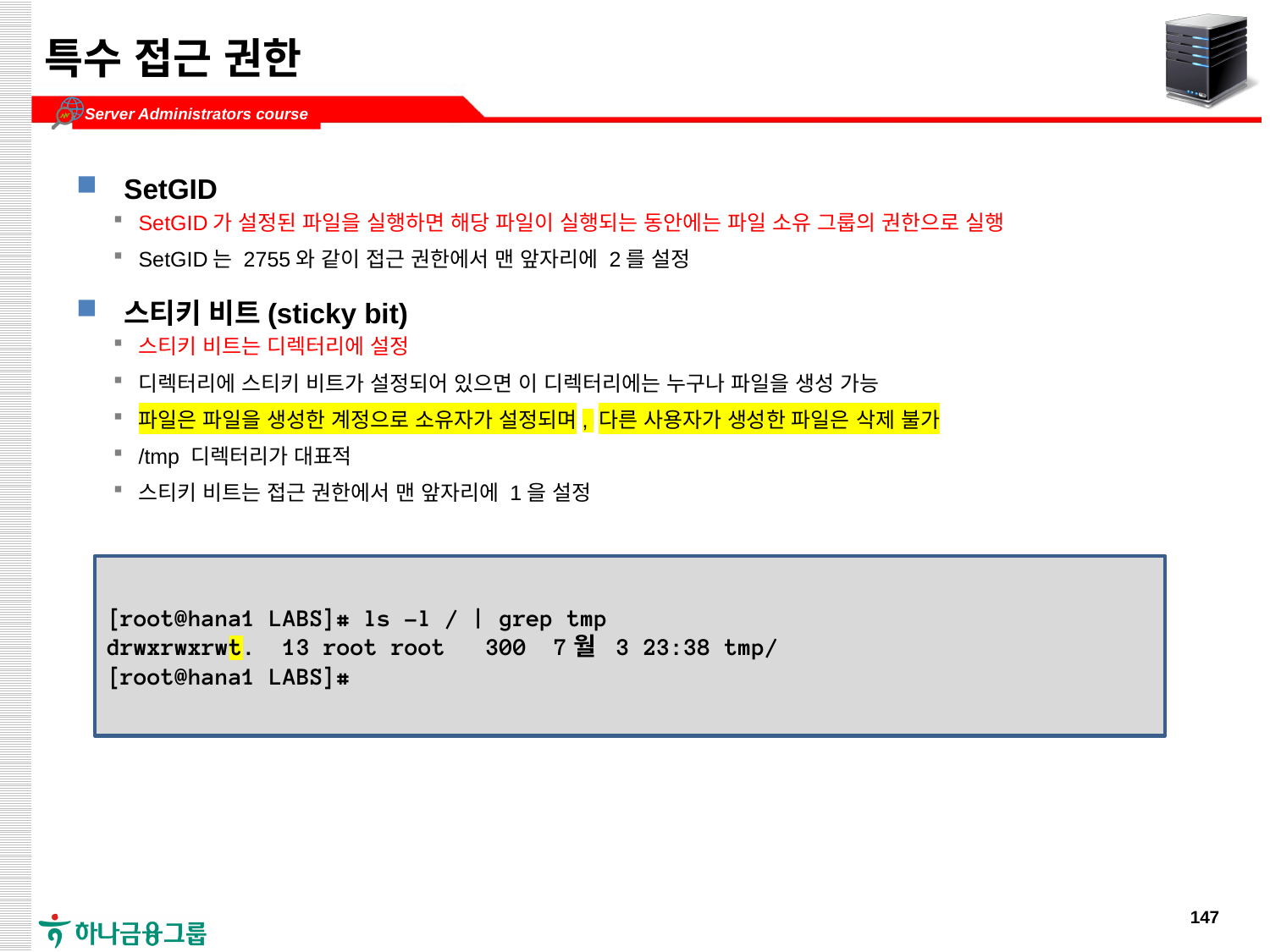

# 특수 접근 권한
SetGID
SetGID가 설정된 파일을 실행하면 해당 파일이 실행되는 동안에는 파일 소유 그룹의 권한으로 실행
SetGID는 2755와 같이 접근 권한에서 맨 앞자리에 2를 설정
스티키 비트(sticky bit)
스티키 비트는 디렉터리에 설정
디렉터리에 스티키 비트가 설정되어 있으면 이 디렉터리에는 누구나 파일을 생성 가능
파일은 파일을 생성한 계정으로 소유자가 설정되며, 다른 사용자가 생성한 파일은 삭제 불가
/tmp 디렉터리가 대표적
스티키 비트는 접근 권한에서 맨 앞자리에 1을 설정
[root@hana1 LABS]# ls -l / | grep tmp
drwxrwxrwt.  13 root root   300  7월  3 23:38 tmp/
[root@hana1 LABS]#